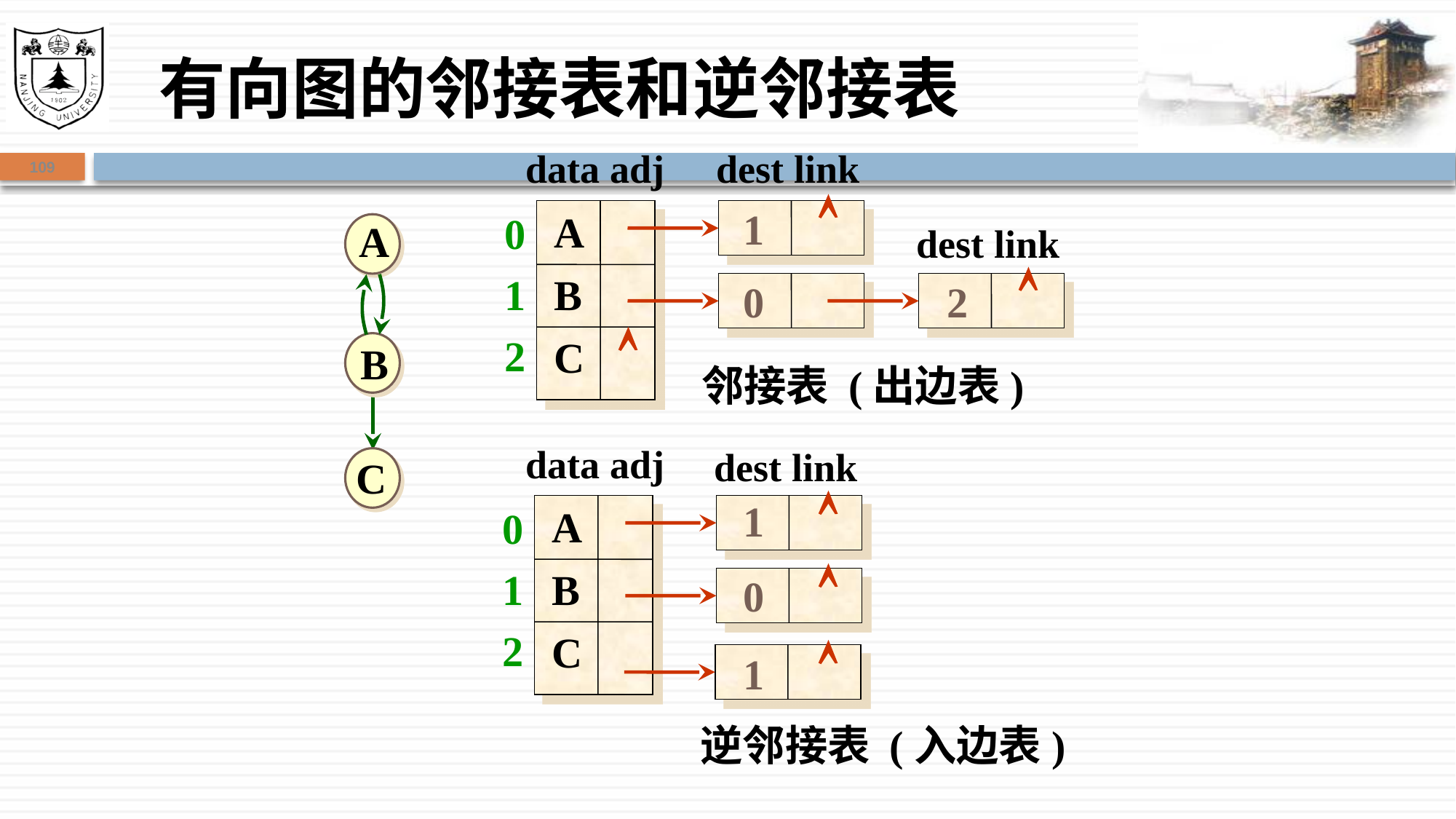

# 有向图的邻接表和逆邻接表
data adj
dest link
∧
0
1
2
A
B
C
1

dest link

∧

0
2

∧

邻接表 (出边表)
data adj
dest link
∧
0
1
2
1
A
B
C

∧

0

∧
1

逆邻接表 (入边表)
109
A

B

C